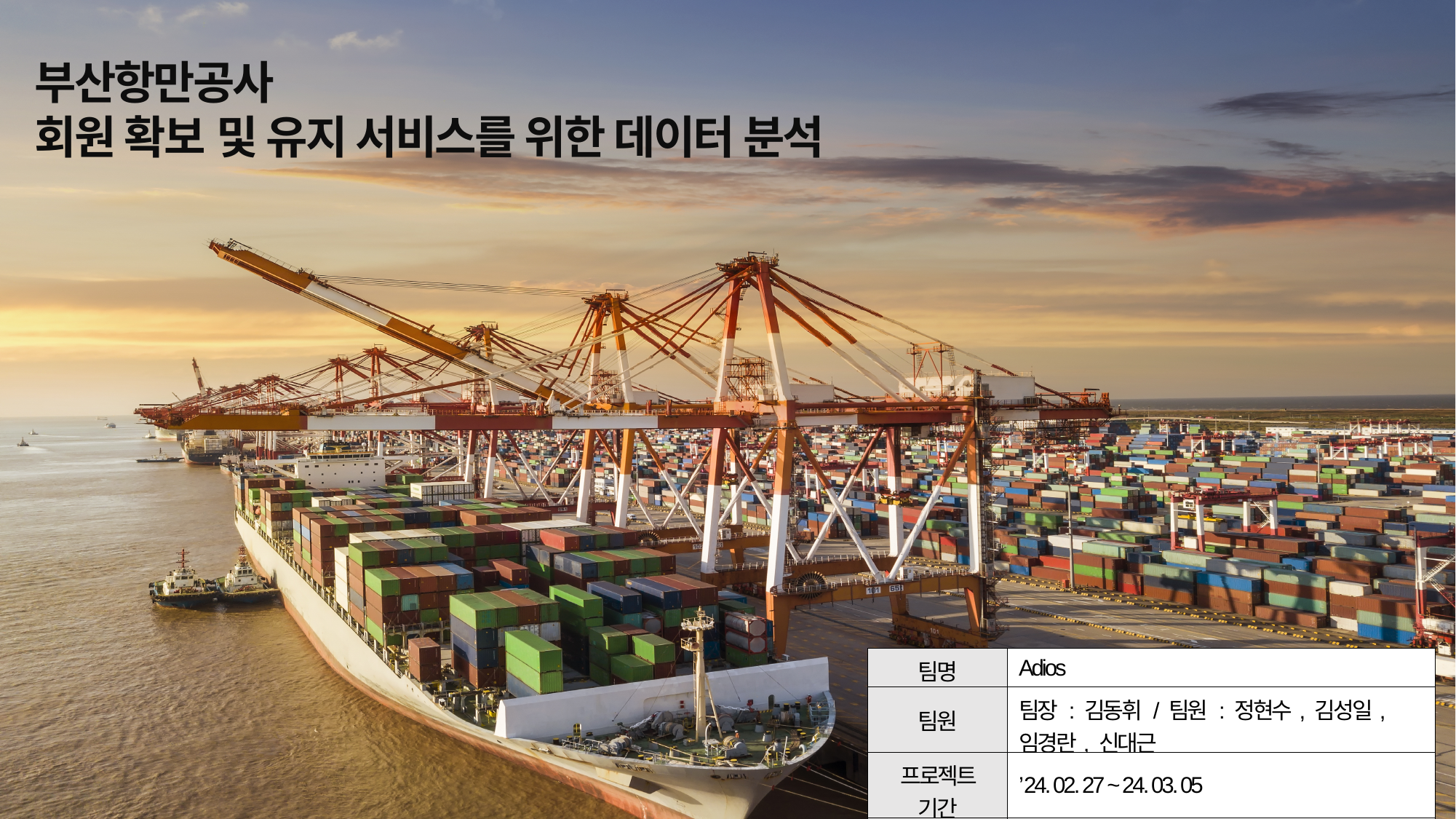

부산항만공사
회원 확보 및 유지 서비스를 위한 데이터 분석
글꼴
글꼴
글꼴
| 팀명 | Adios |
| --- | --- |
| 팀원 | 팀장 : 김동휘 / 팀원 : 정현수, 김성일, 임경란, 신대근 |
| 프로젝트 기간 | ’24. 02. 27 ~ 24. 03. 05 |
| 문서번호 | 부산항\_데이터분석\_ver\_1.0 |